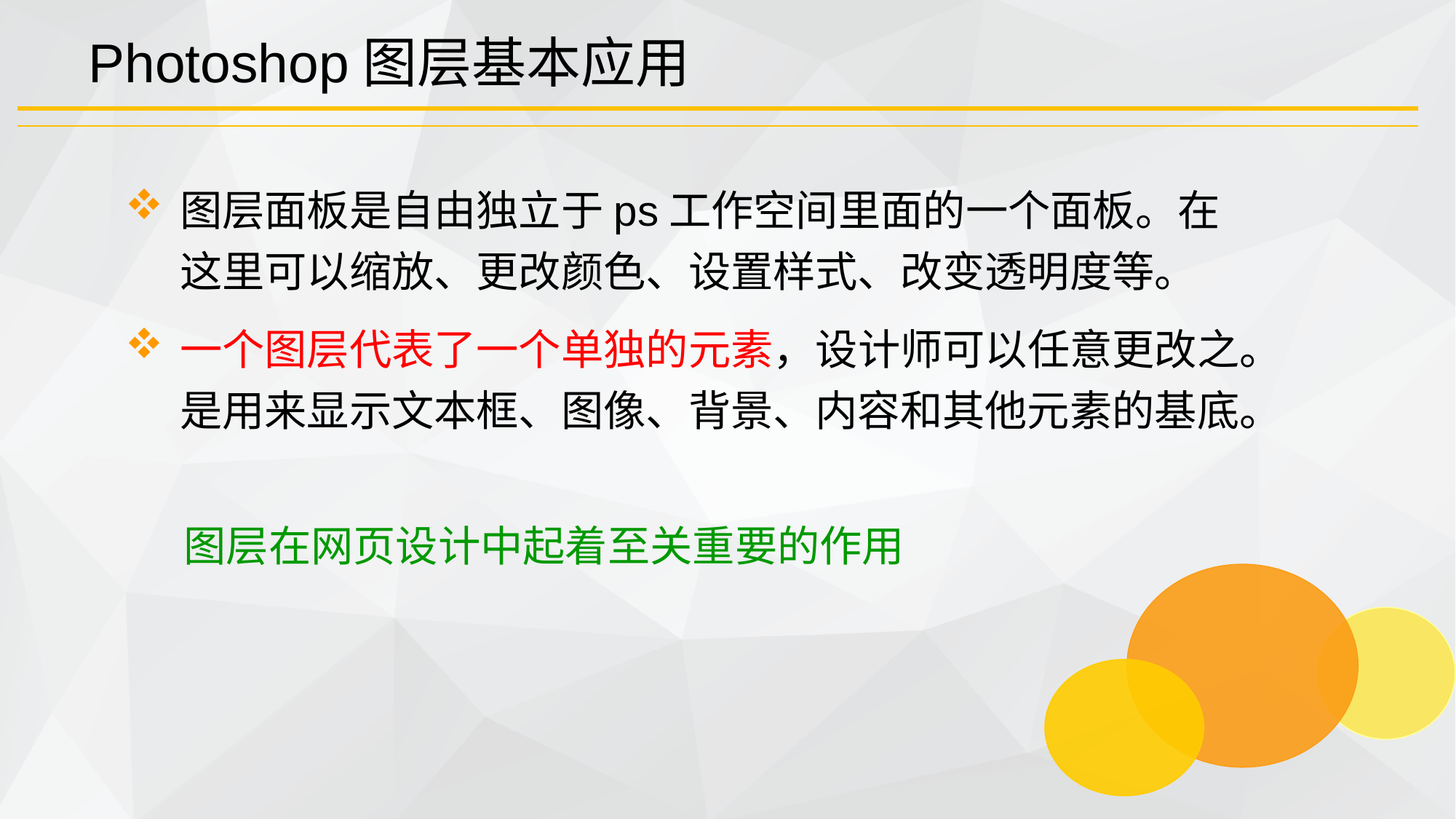

# Photoshop图层基本应用
图层面板是自由独立于ps工作空间里面的一个面板。在这里可以缩放、更改颜色、设置样式、改变透明度等。
一个图层代表了一个单独的元素，设计师可以任意更改之。是用来显示文本框、图像、背景、内容和其他元素的基底。
图层在网页设计中起着至关重要的作用